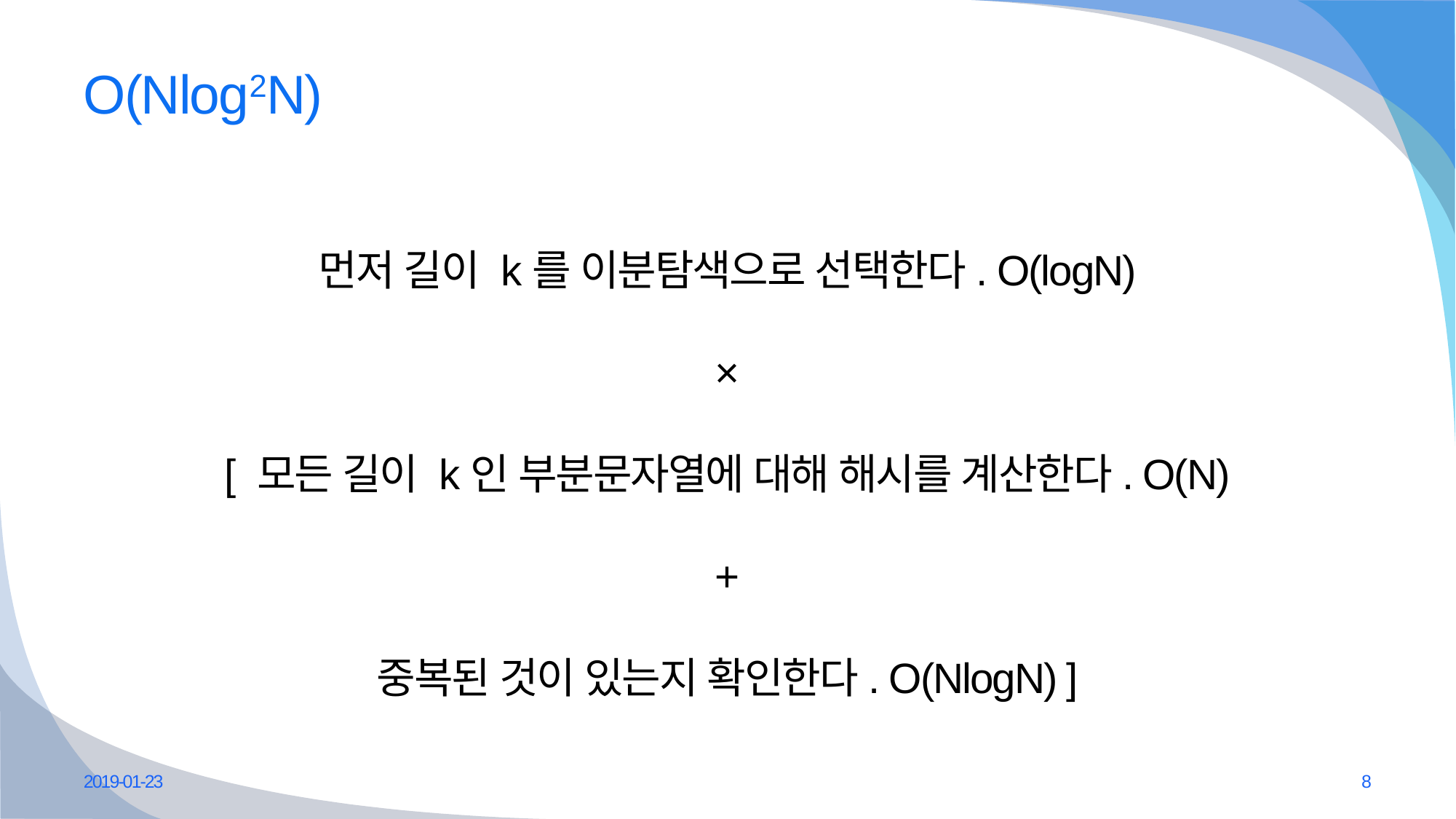

# O(Nlog2N)

먼저 길이 k를 이분탐색으로 선택한다. O(logN)
×
[ 모든 길이 k인 부분문자열에 대해 해시를 계산한다. O(N)
+
중복된 것이 있는지 확인한다. O(NlogN) ]
2019-01-23
8